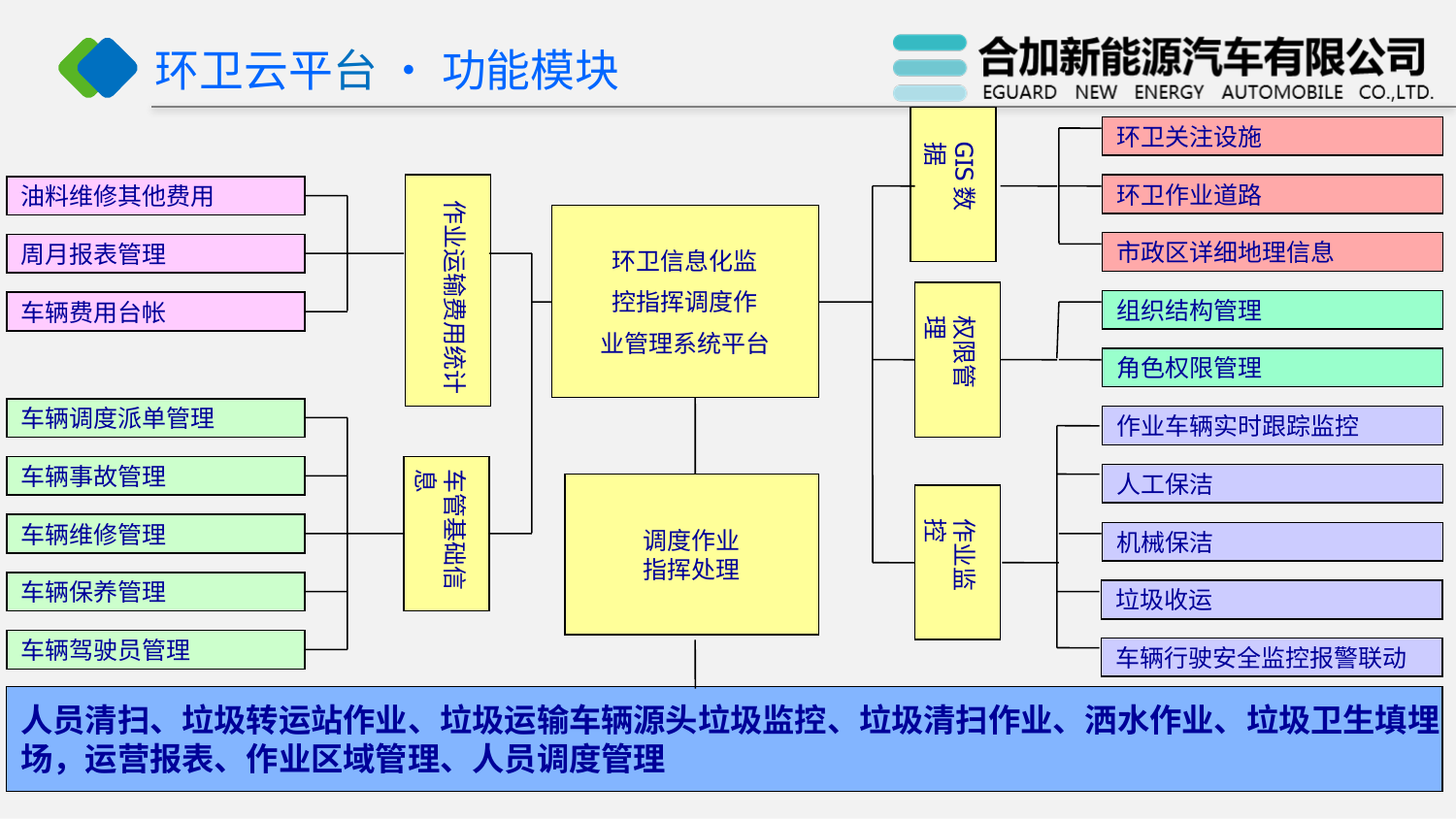

# 环卫云平台 • 功能模块

环卫关注设施
GIS数据

环卫作业道路
油料维修其他费用
作业运输费用统计

环卫信息化监
控指挥调度作
业管理系统平台
市政区详细地理信息
周月报表管理

组织结构管理
车辆费用台帐

权限管理

角色权限管理

车辆调度派单管理
作业车辆实时跟踪监控

车管基础信息

车辆事故管理
人工保洁
调度作业
指挥处理

作业监控
车辆维修管理
机械保洁

车辆保养管理
垃圾收运

车辆驾驶员管理
车辆行驶安全监控报警联动

人员清扫、垃圾转运站作业、垃圾运输车辆源头垃圾监控、垃圾清扫作业、洒水作业、垃圾卫生填埋
场，运营报表、作业区域管理、人员调度管理